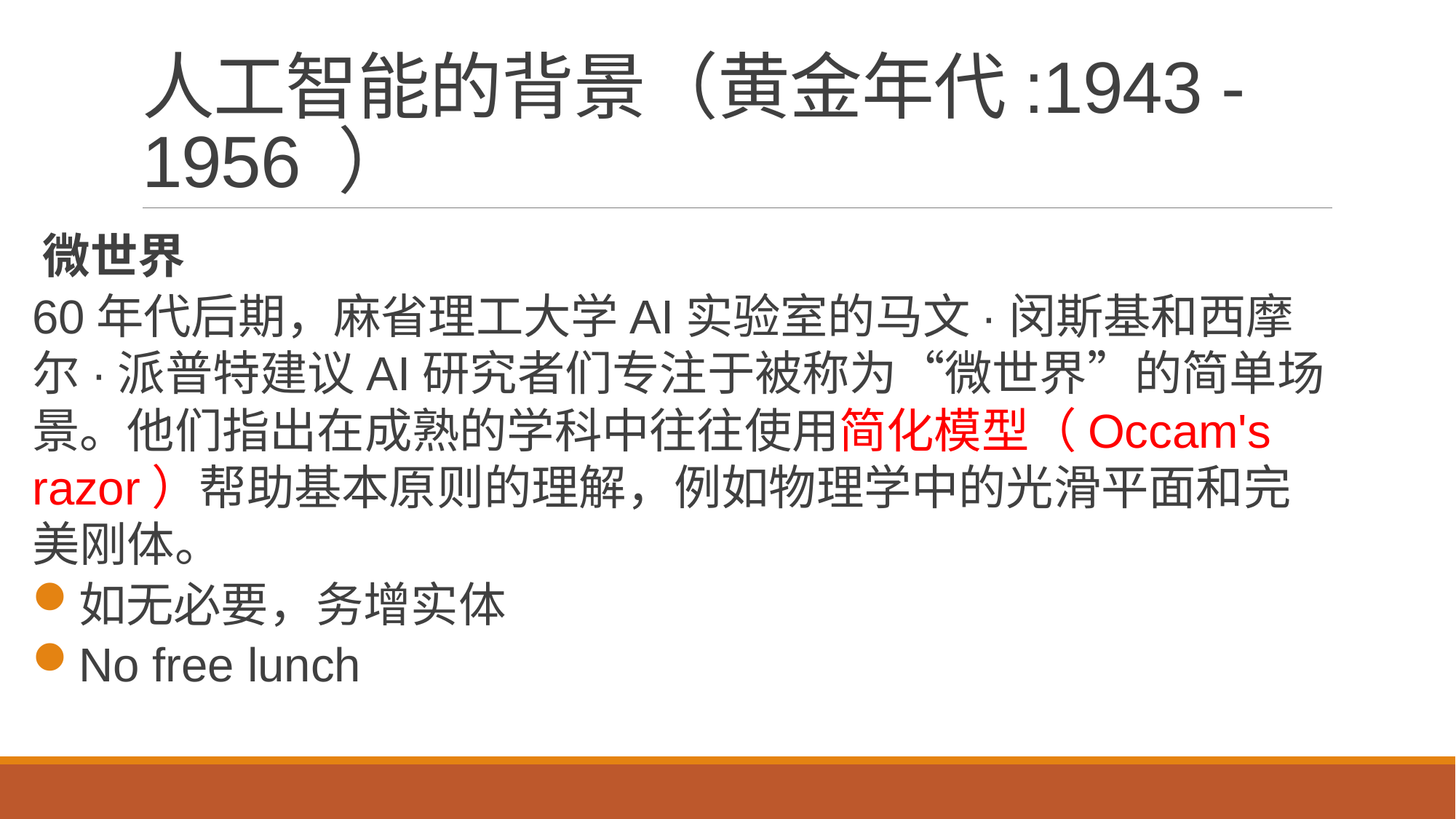

# 人工智能的背景（黄金年代:1943 - 1956 ）
微世界
60年代后期，麻省理工大学AI实验室的马文·闵斯基和西摩尔·派普特建议AI研究者们专注于被称为“微世界”的简单场景。他们指出在成熟的学科中往往使用简化模型（Occam's razor）帮助基本原则的理解，例如物理学中的光滑平面和完美刚体。
如无必要，务增实体
No free lunch

12